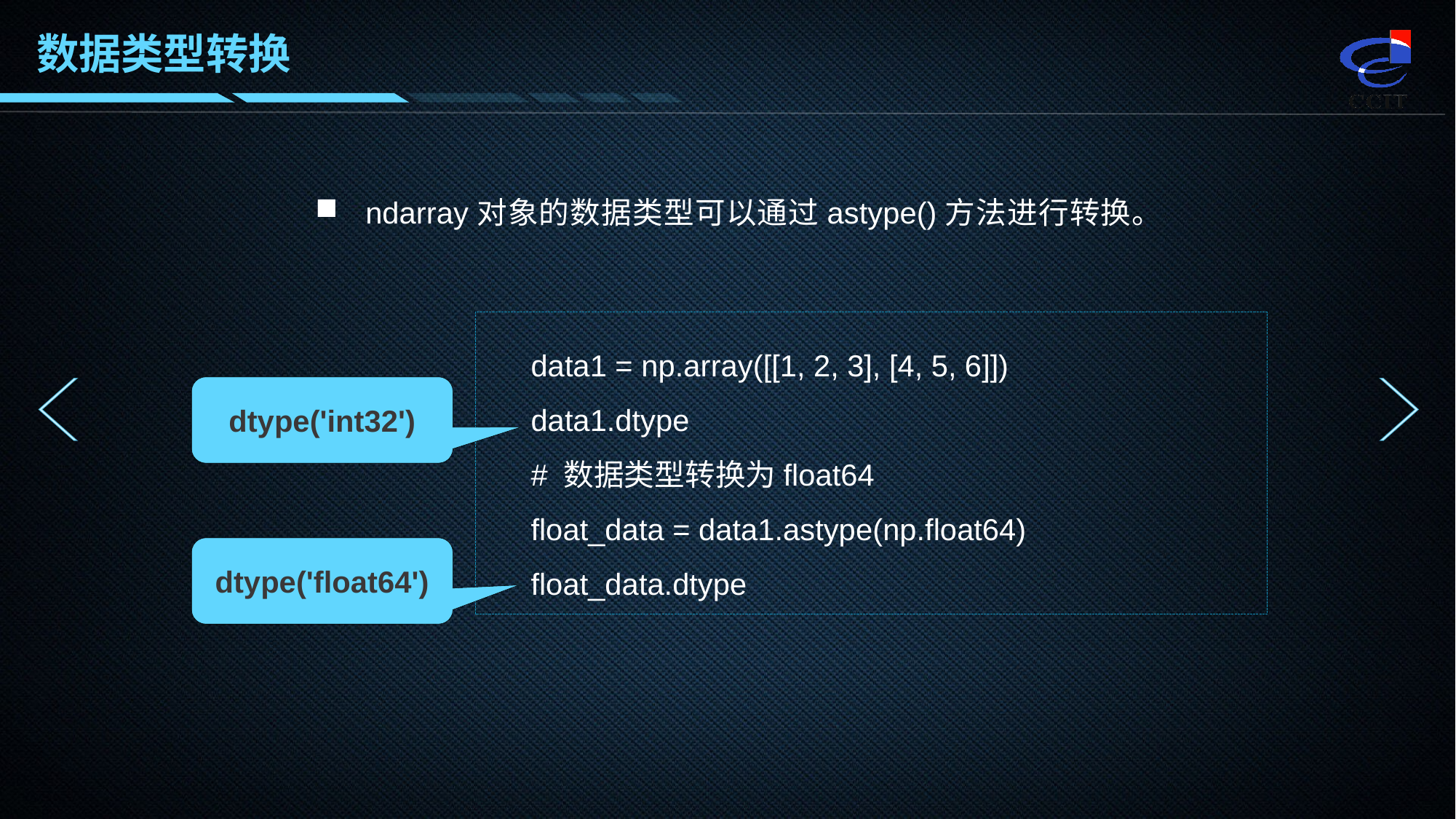

数据类型转换

 ndarray对象的数据类型可以通过astype()方法进行转换。

data1 = np.array([[1, 2, 3], [4, 5, 6]])
data1.dtype
# 数据类型转换为float64
float_data = data1.astype(np.float64)
float_data.dtype
dtype('int32')
dtype('float64')